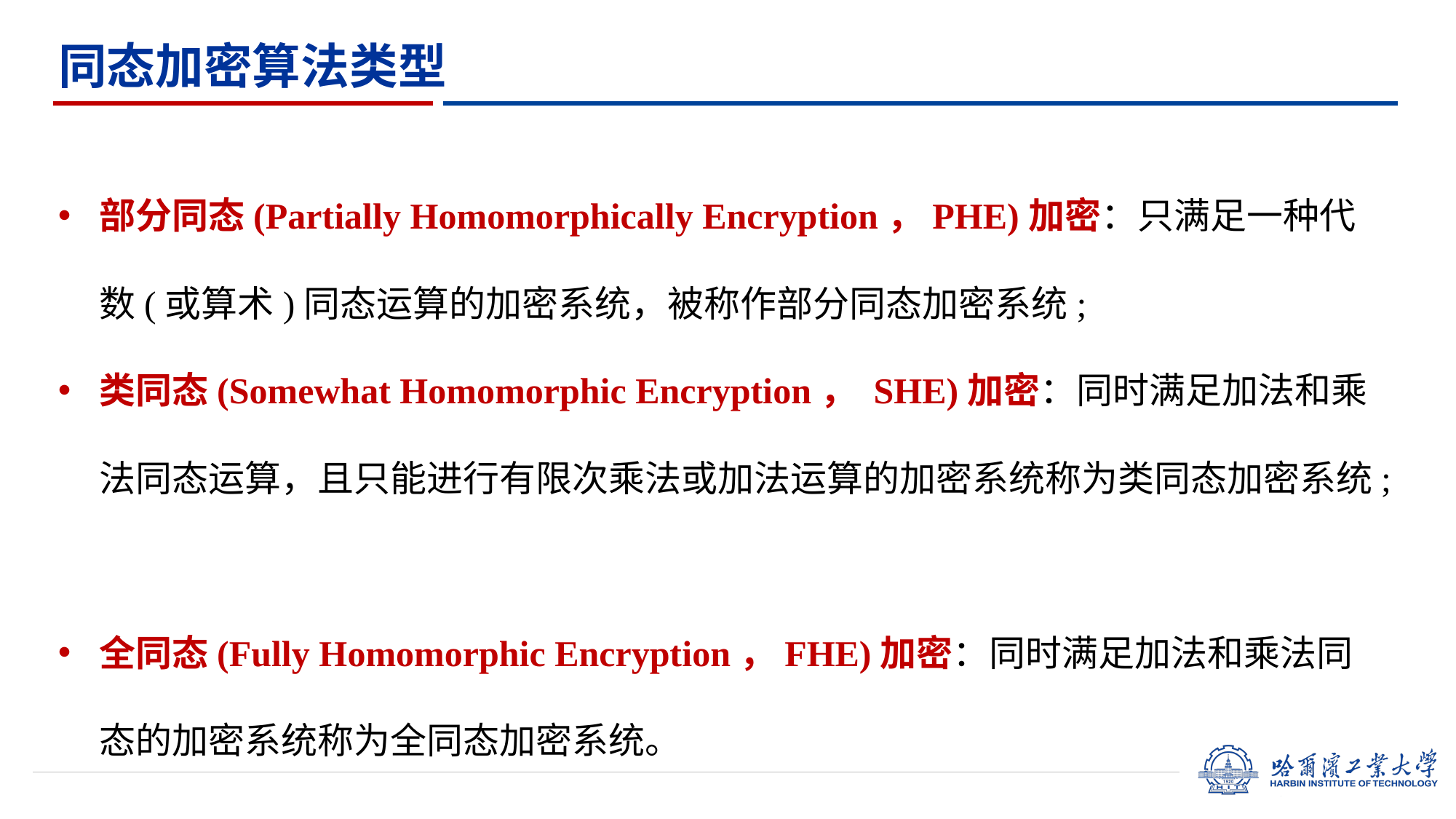

# 同态加密算法类型
部分同态(Partially Homomorphically Encryption，PHE)加密：只满足一种代数(或算术)同态运算的加密系统，被称作部分同态加密系统;
类同态(Somewhat Homomorphic Encryption， SHE)加密：同时满足加法和乘法同态运算，且只能进行有限次乘法或加法运算的加密系统称为类同态加密系统;
全同态(Fully Homomorphic Encryption，FHE)加密：同时满足加法和乘法同态的加密系统称为全同态加密系统。